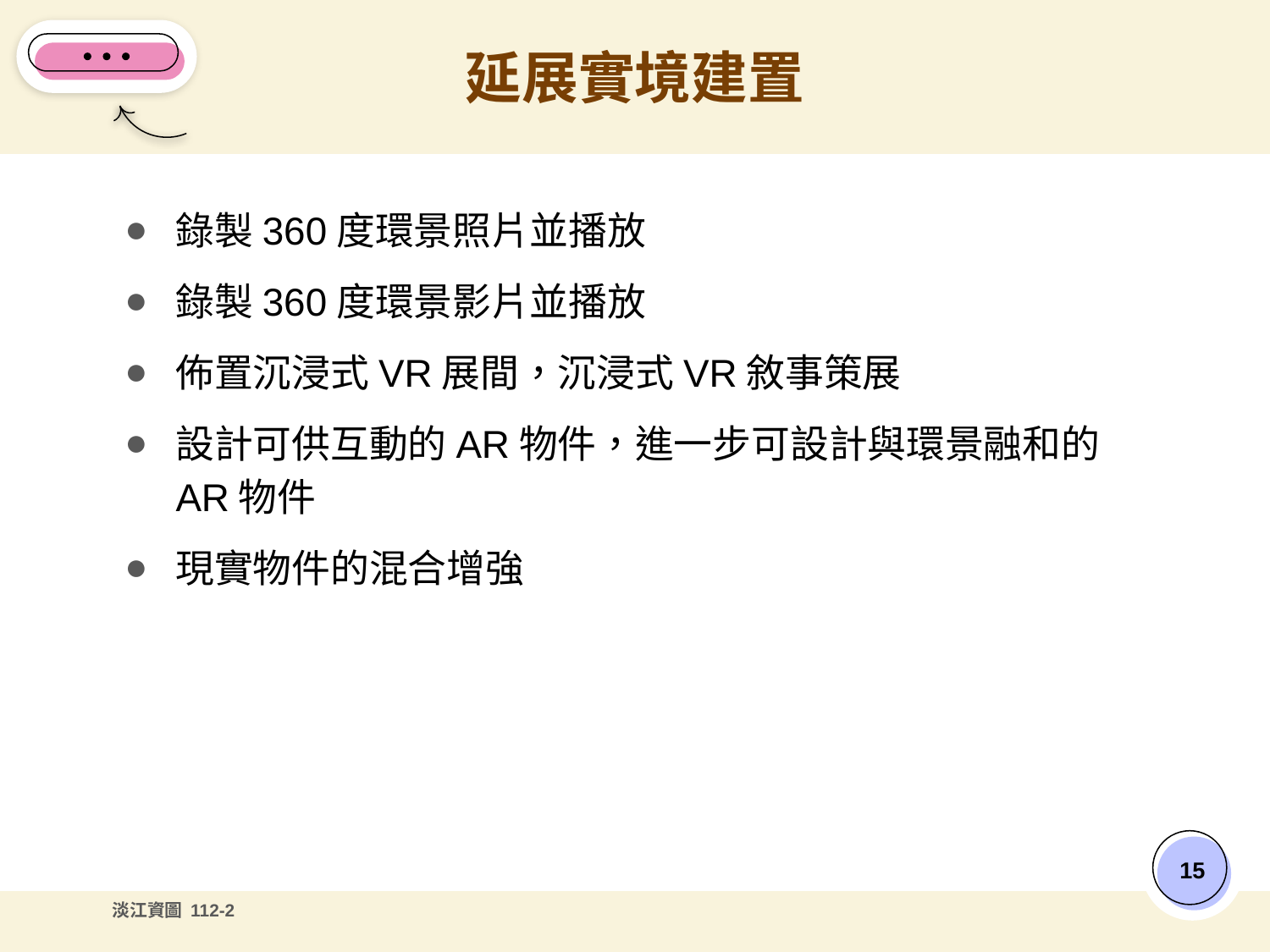

# 延展實境建置
錄製360度環景照片並播放
錄製360度環景影片並播放
佈置沉浸式VR展間，沉浸式VR敘事策展
設計可供互動的AR物件，進一步可設計與環景融和的AR物件
現實物件的混合增強
15